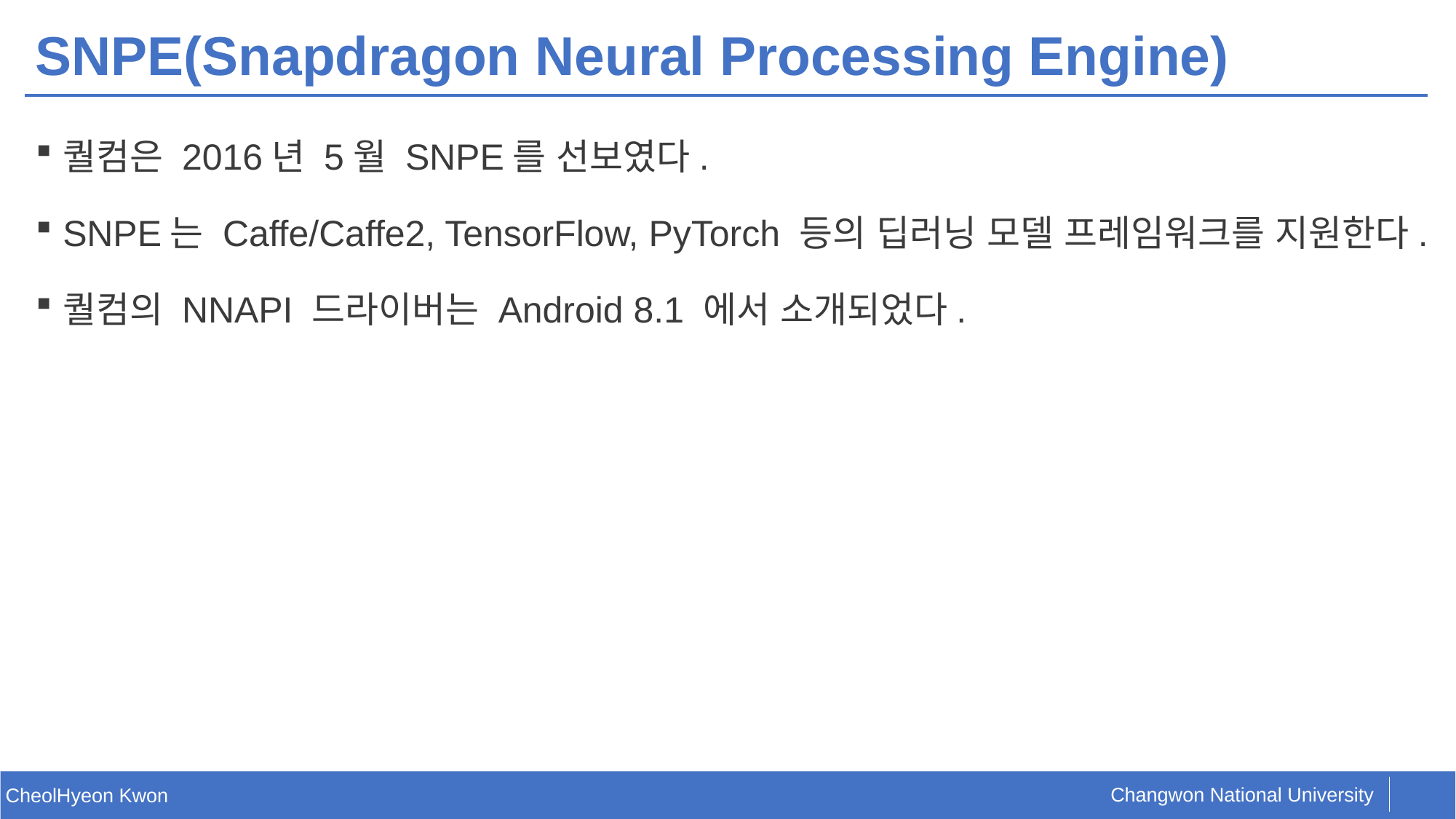

# SNPE(Snapdragon Neural Processing Engine)
퀄컴은 2016년 5월 SNPE를 선보였다.
SNPE는 Caffe/Caffe2, TensorFlow, PyTorch 등의 딥러닝 모델 프레임워크를 지원한다.
퀄컴의 NNAPI 드라이버는 Android 8.1 에서 소개되었다.